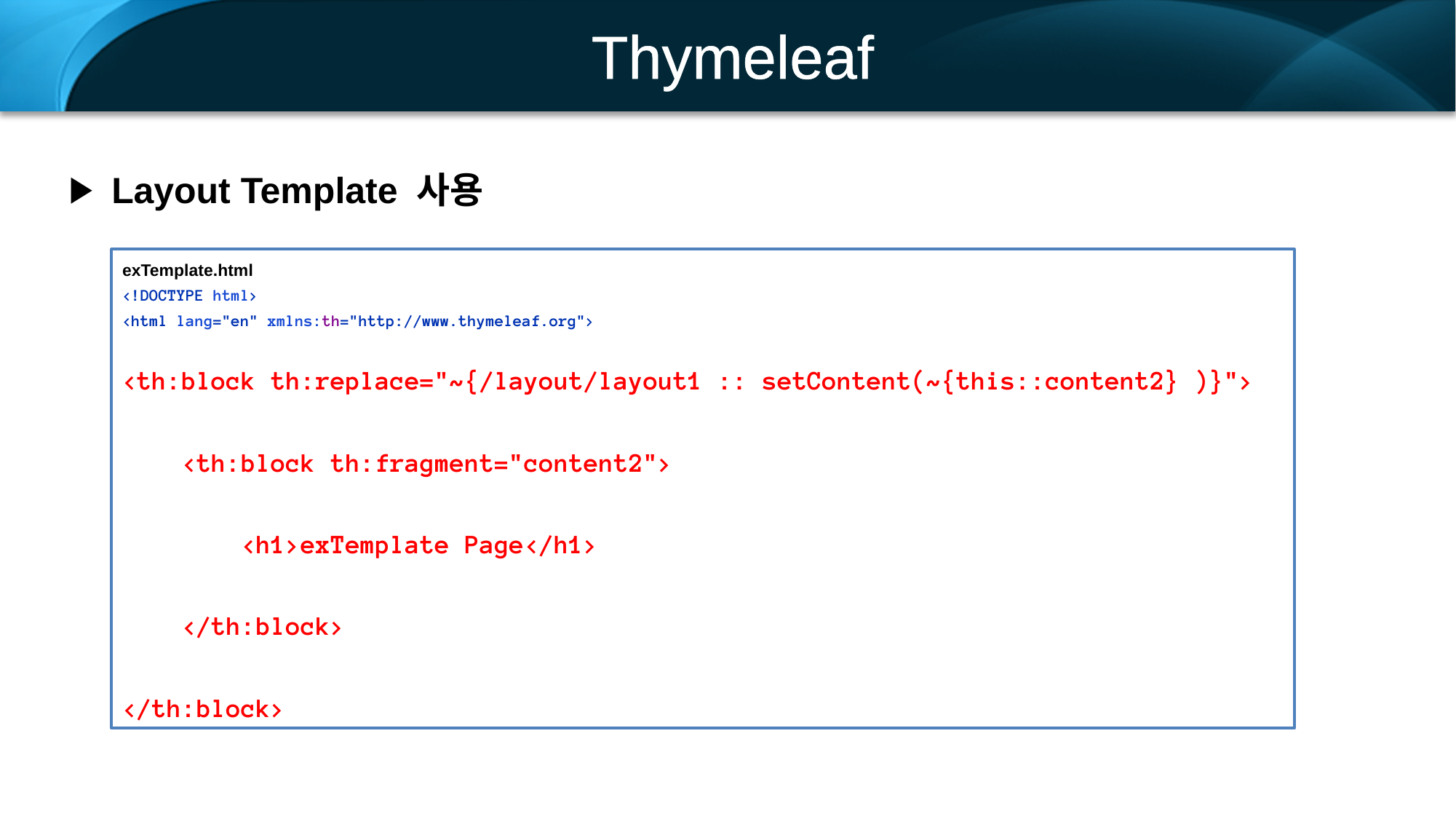

Thymeleaf
Layout Template 사용
exTemplate.html
<!DOCTYPE html>
<html lang="en" xmlns:th="http://www.thymeleaf.org">
<th:block th:replace="~{/layout/layout1 :: setContent(~{this::content2} )}">
    <th:block th:fragment="content2">
        <h1>exTemplate Page</h1>
    </th:block>
</th:block>